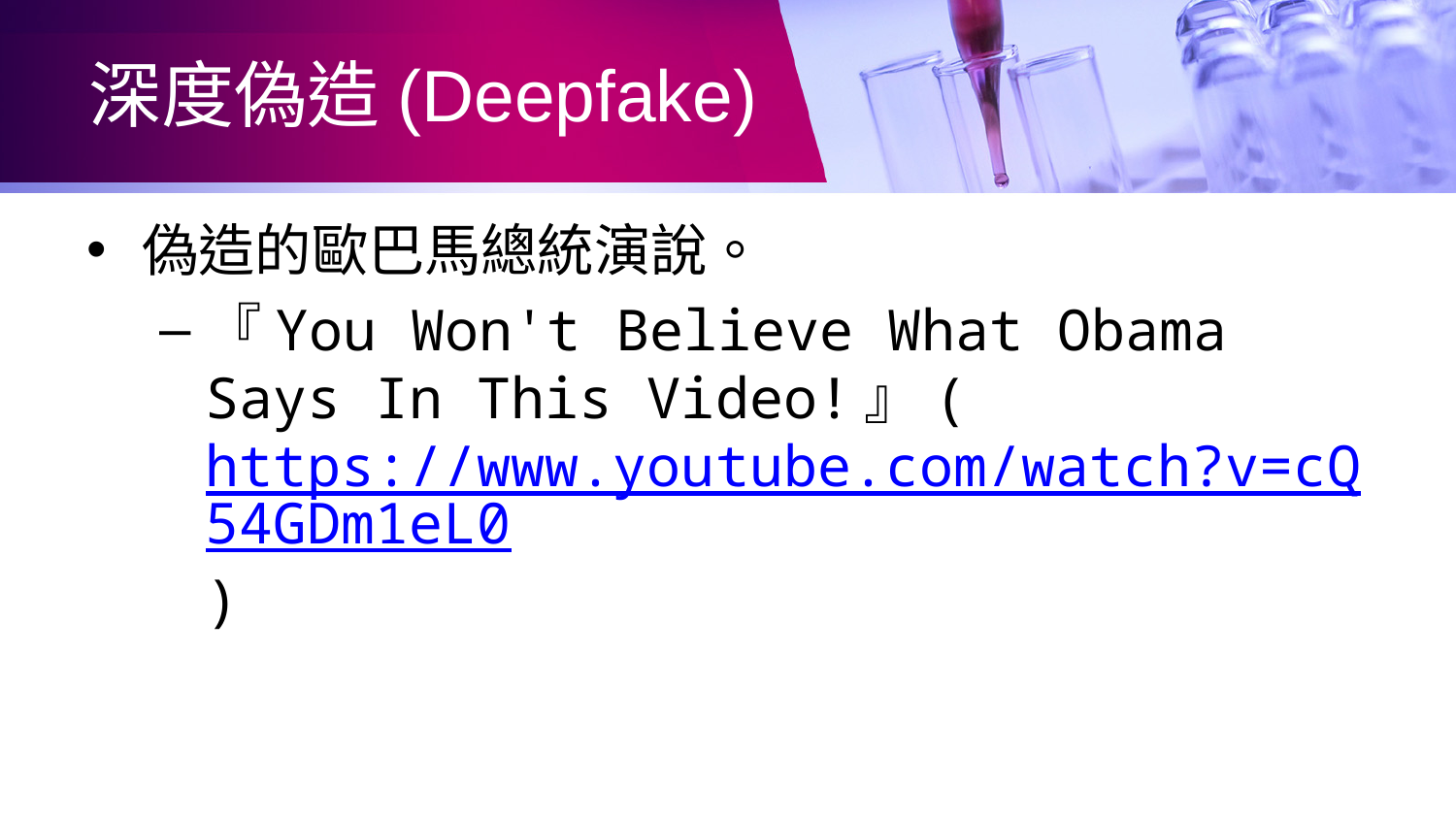

# 深度偽造(Deepfake)
偽造的歐巴馬總統演說。
『You Won't Believe What Obama Says In This Video!』(https://www.youtube.com/watch?v=cQ54GDm1eL0)